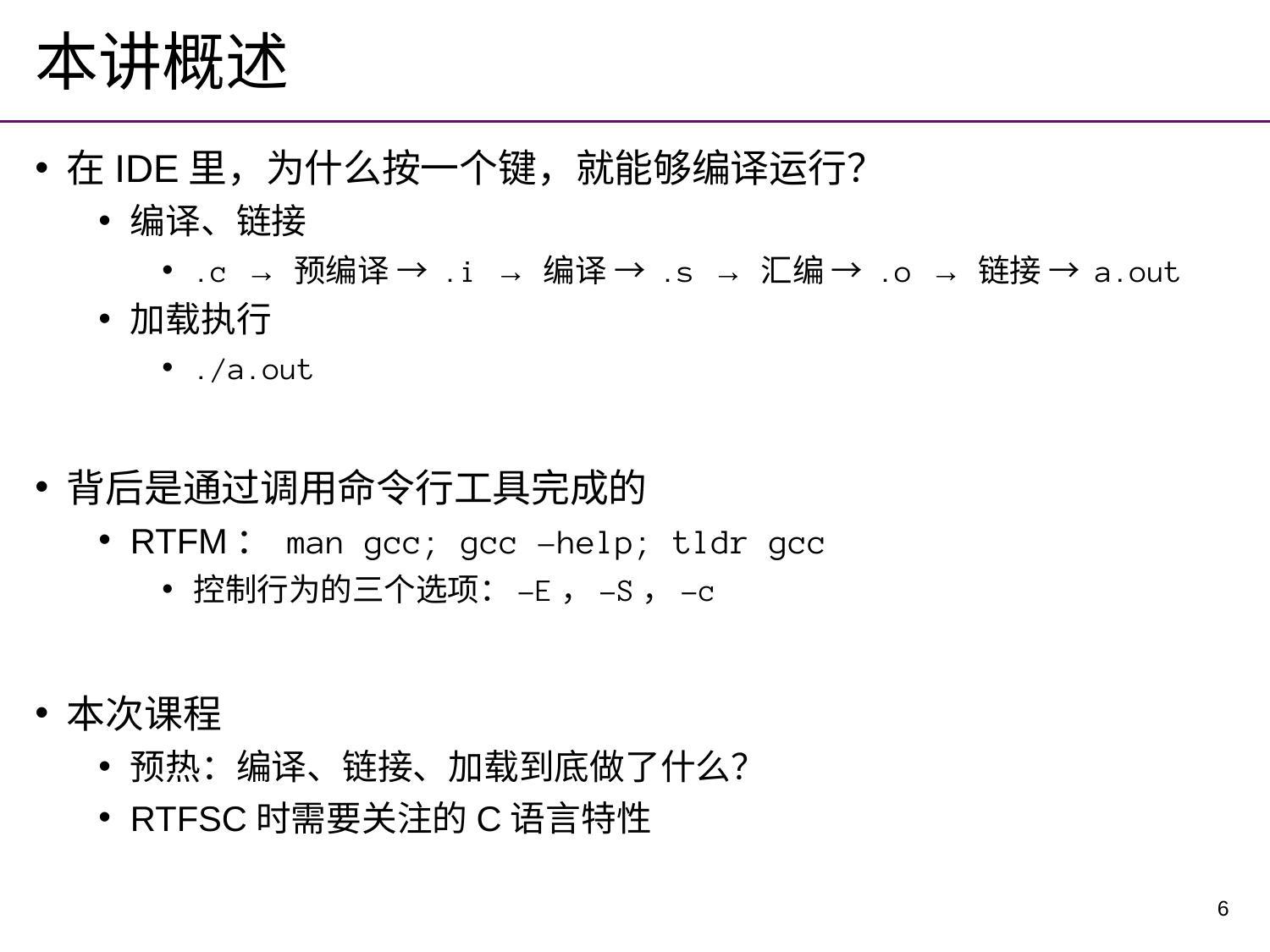

# 本讲概述
在IDE里，为什么按一个键，就能够编译运行？
编译、链接
.c → 预编译 → .i → 编译 → .s → 汇编 → .o → 链接 → a.out
加载执行
./a.out

背后是通过调用命令行工具完成的
RTFM： man gcc; gcc –help; tldr gcc
控制行为的三个选项：-E，-S，-c

本次课程
预热：编译、链接、加载到底做了什么？
RTFSC时需要关注的C语言特性
6